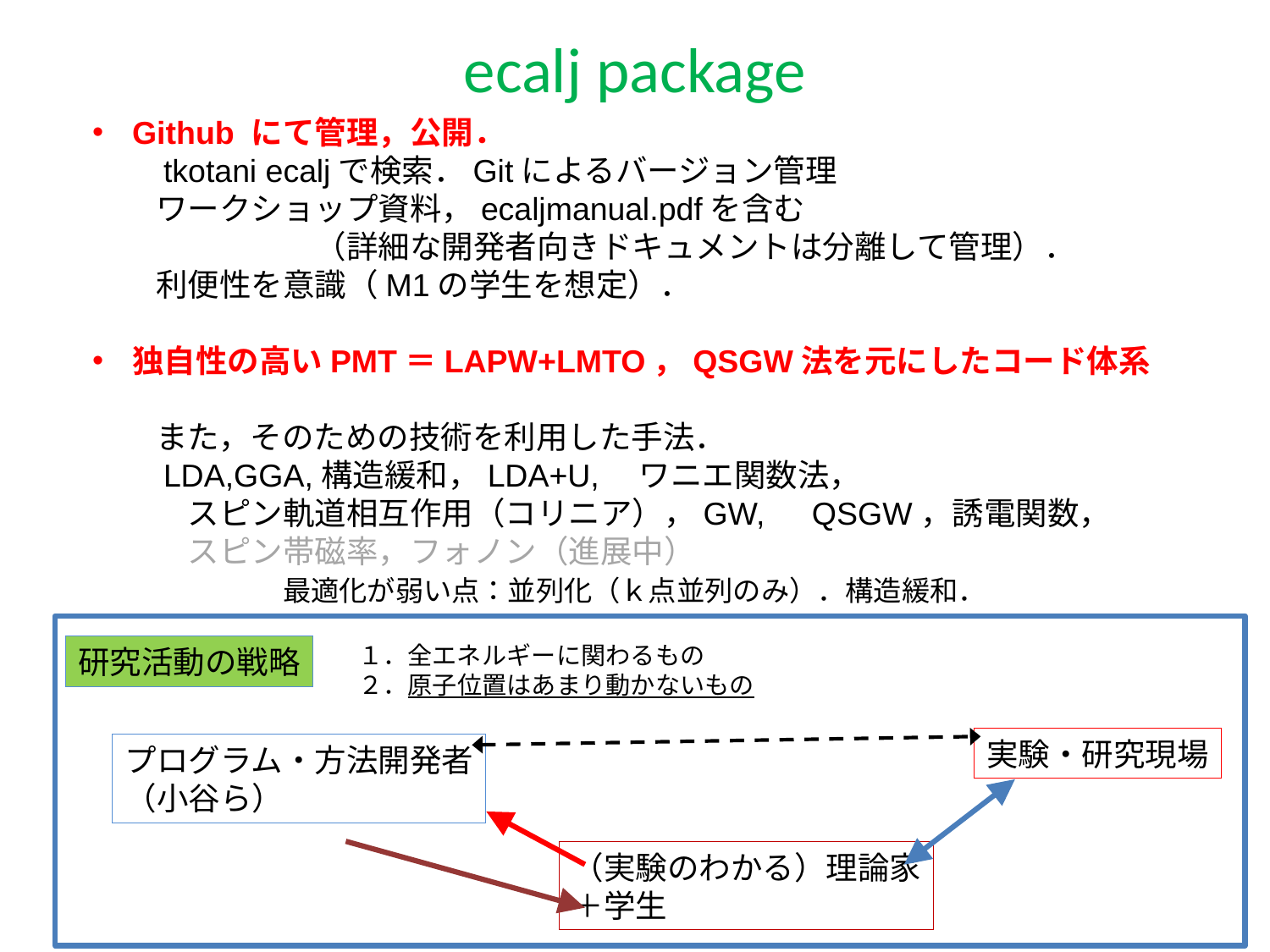

# ecalj package
Github にて管理，公開．
　　tkotani ecaljで検索．Gitによるバージョン管理
　　ワークショップ資料，ecaljmanual.pdfを含む
　　　　　　　（詳細な開発者向きドキュメントは分離して管理）．
　　利便性を意識（M1の学生を想定）．

独自性の高いPMT＝LAPW+LMTO，QSGW法を元にしたコード体系
　　また，そのための技術を利用した手法．
　　LDA,GGA,構造緩和，LDA+U,　ワニエ関数法，
　　　スピン軌道相互作用（コリニア），GW,　QSGW，誘電関数，
　　　スピン帯磁率，フォノン（進展中）
　　　　　　最適化が弱い点：並列化（ｋ点並列のみ）．構造緩和．

１．全エネルギーに関わるもの
２．原子位置はあまり動かないもの
研究活動の戦略
実験・研究現場
プログラム・方法開発者
（小谷ら）
（実験のわかる）理論家
＋学生